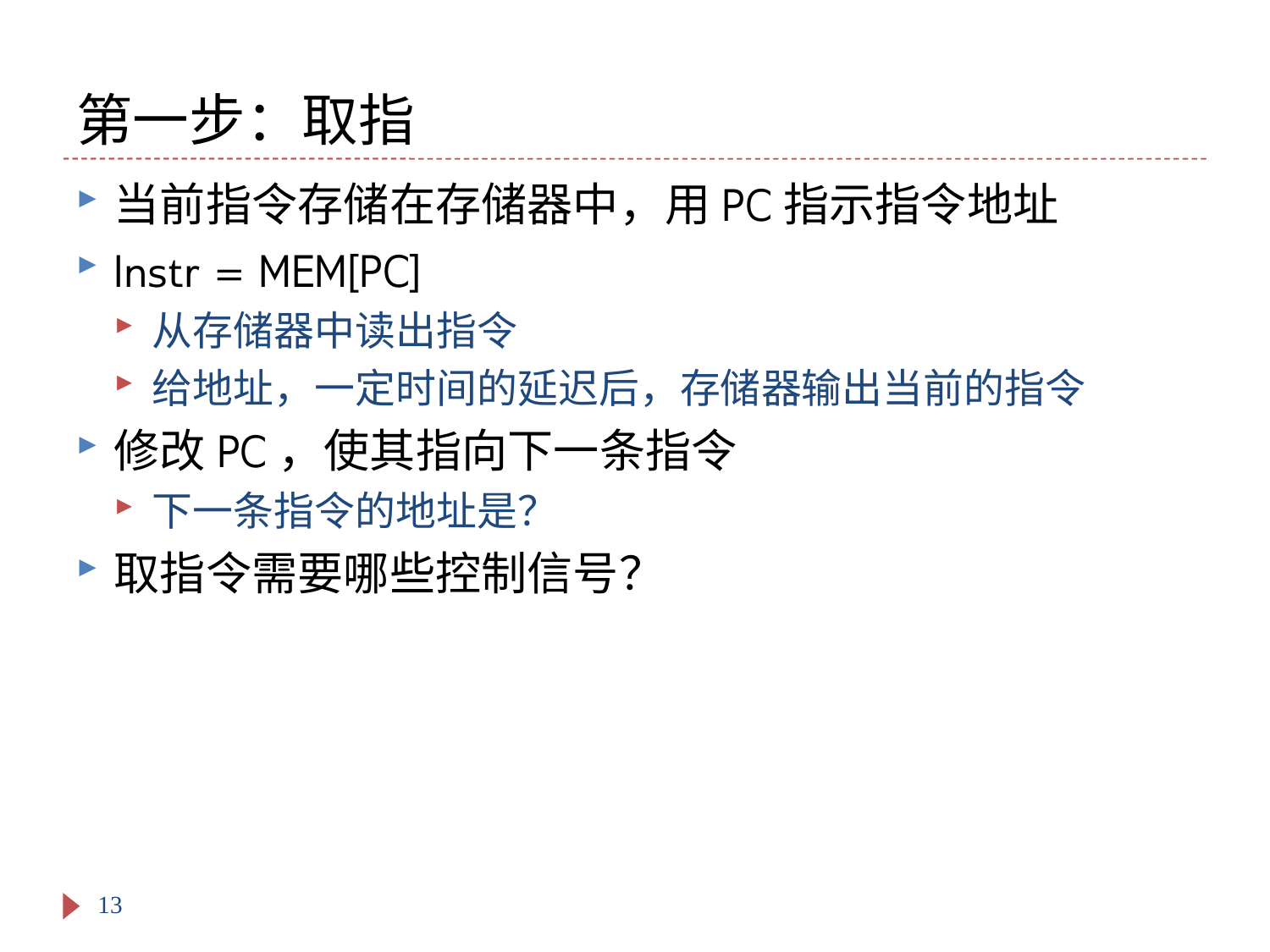

# 第一步：取指
当前指令存储在存储器中，用PC指示指令地址
Instr = MEM[PC]
从存储器中读出指令
给地址，一定时间的延迟后，存储器输出当前的指令
修改PC，使其指向下一条指令
下一条指令的地址是？
取指令需要哪些控制信号？

13